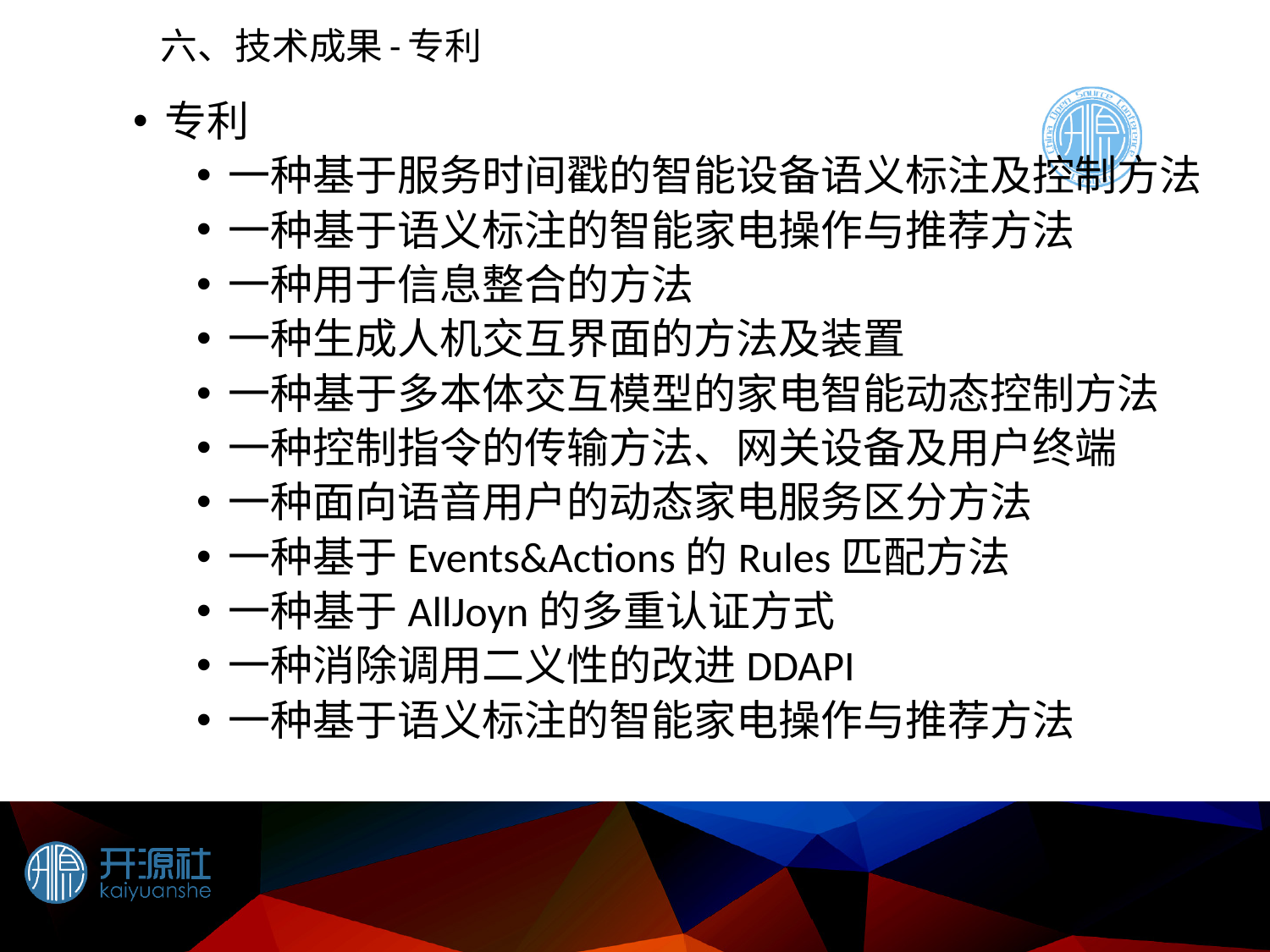

# 六、技术成果-专利
专利
一种基于服务时间戳的智能设备语义标注及控制方法
一种基于语义标注的智能家电操作与推荐方法
一种用于信息整合的方法
一种生成人机交互界面的方法及装置
一种基于多本体交互模型的家电智能动态控制方法
一种控制指令的传输方法、网关设备及用户终端
一种面向语音用户的动态家电服务区分方法
一种基于Events&Actions的Rules匹配方法
一种基于AllJoyn的多重认证方式
一种消除调用二义性的改进DDAPI
一种基于语义标注的智能家电操作与推荐方法

48